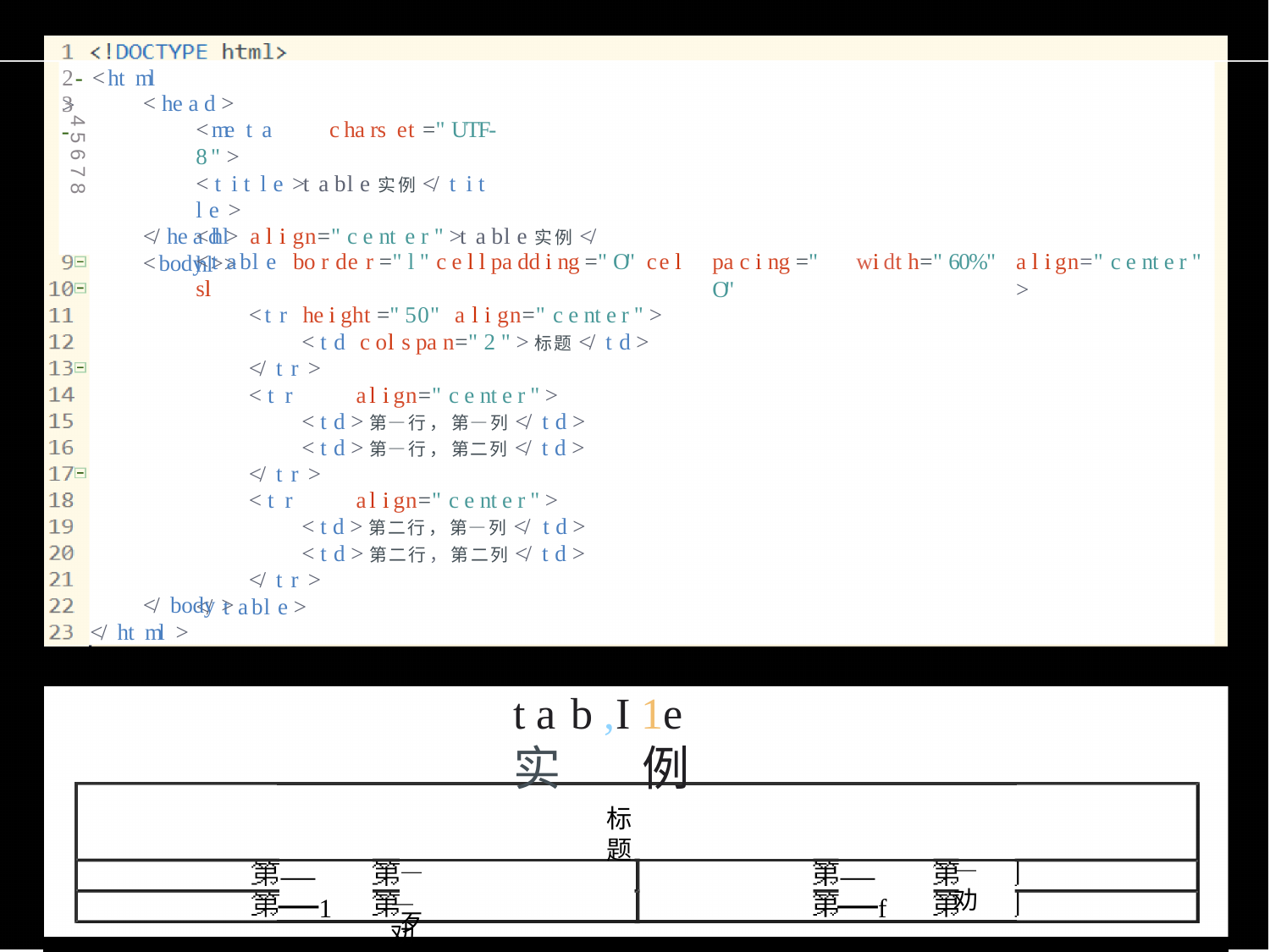

2- < ht  ml   >
3 -
< he a d >
< me      t  a	c  ha rs  et =" UTF-  8 " >
< t  i t  l e  >t  a bl e实例</  t  i t  l e  >
</  he a d >
< body >
4 5 6 7 8
< hl	a l i gn=" c e nt e r " >t  a bl e实例</  hl  >
< t  a bl e   bo r de r =" l " c e l l pa dd i ng =" O"	c  e  l sl
< t  r    he i ght =" 50"  a l i gn=" c e nt e r " >
< t d  c ol s pa n=" 2 " >标题</  t d >
</   t  r  >
< t  r	a l  i gn=" c e nt e r " >
< t d >第—行， 第—列</  t d >
< t d >第—行， 第二列</  t d >
</   t  r  >
< t  r	a l  i gn=" c e nt e r " >
< t d >第二行， 第—列</   t d >
< t d >第二行， 第二列</  t d >
</   t  r  >
</   t  a bl e >
pa c i ng =" O"
wi dt h=" 60%"
a  l  i gn=" c e nt e r " >
</   body >
</   ht  ml    >
t a b ,I 1e	实	例
—＿1丁，
—＿1丁，

标题
— 歹＿1
—劝
—劝

—1丁，
—f丁，
—劝